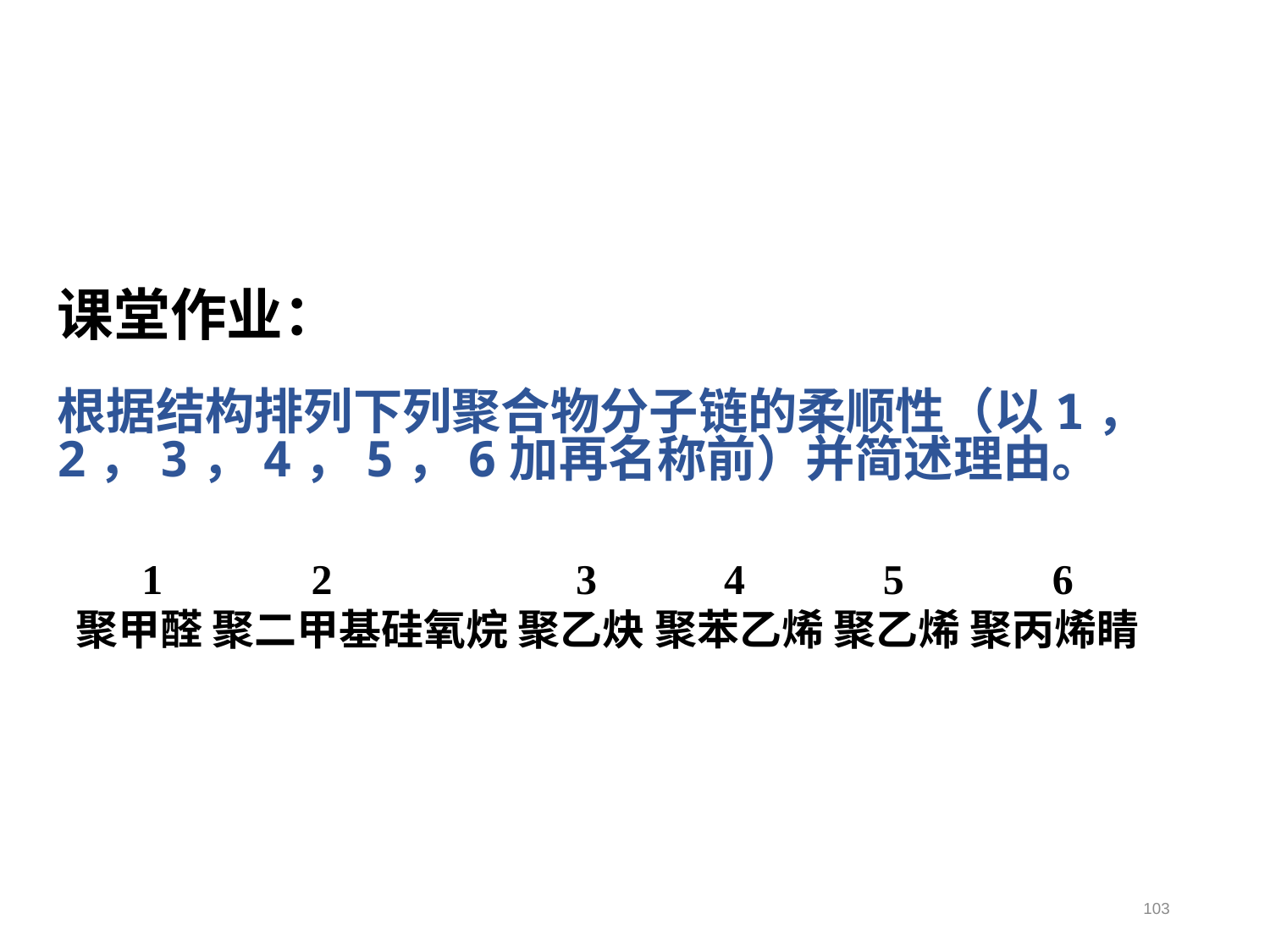

课堂作业：
根据结构排列下列聚合物分子链的柔顺性（以1，2，3，4，5，6加再名称前）并简述理由。
1              2                       3            4             5              6
聚甲醛 聚二甲基硅氧烷 聚乙炔 聚苯乙烯 聚乙烯 聚丙烯睛
103